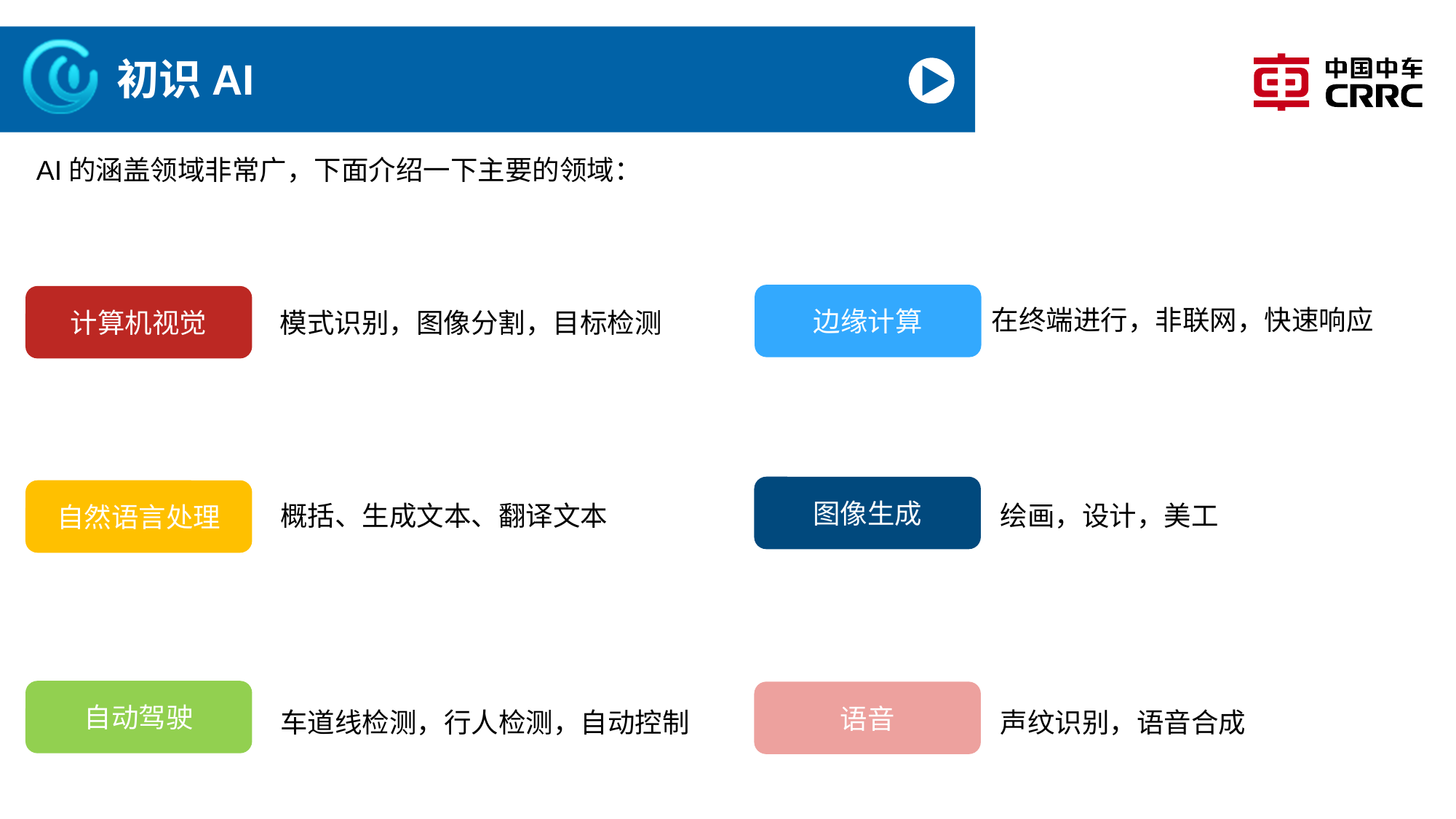

# 初识AI
AI的涵盖领域非常广，下面介绍一下主要的领域：
边缘计算
计算机视觉
在终端进行，非联网，快速响应
模式识别，图像分割，目标检测
图像生成
自然语言处理
概括、生成文本、翻译文本
绘画，设计，美工
自动驾驶
语音
车道线检测，行人检测，自动控制
声纹识别，语音合成
8